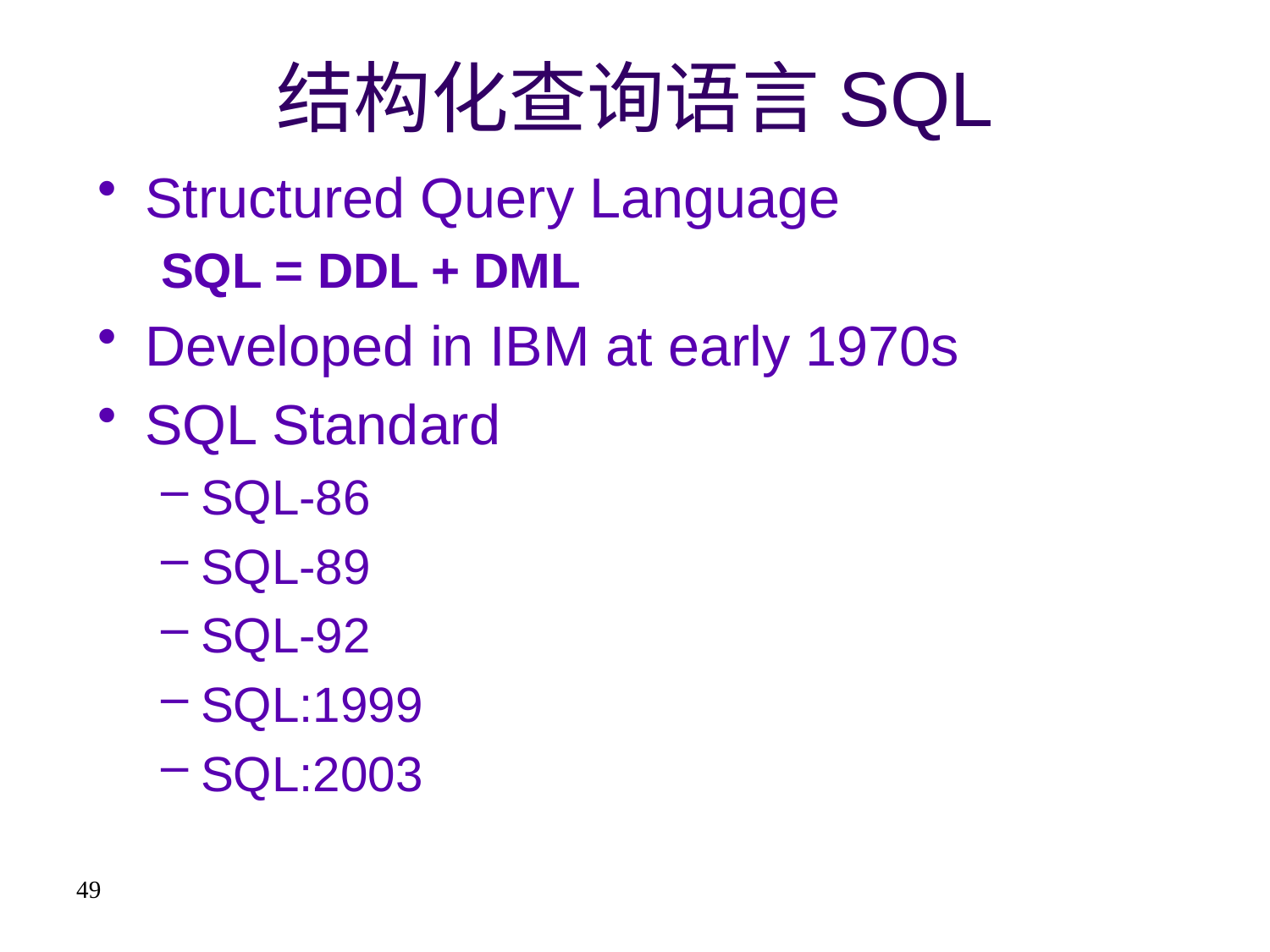

# 结构化查询语言SQL
Structured Query Language
SQL = DDL + DML
Developed in IBM at early 1970s
SQL Standard
SQL-86
SQL-89
SQL-92
SQL:1999
SQL:2003

49